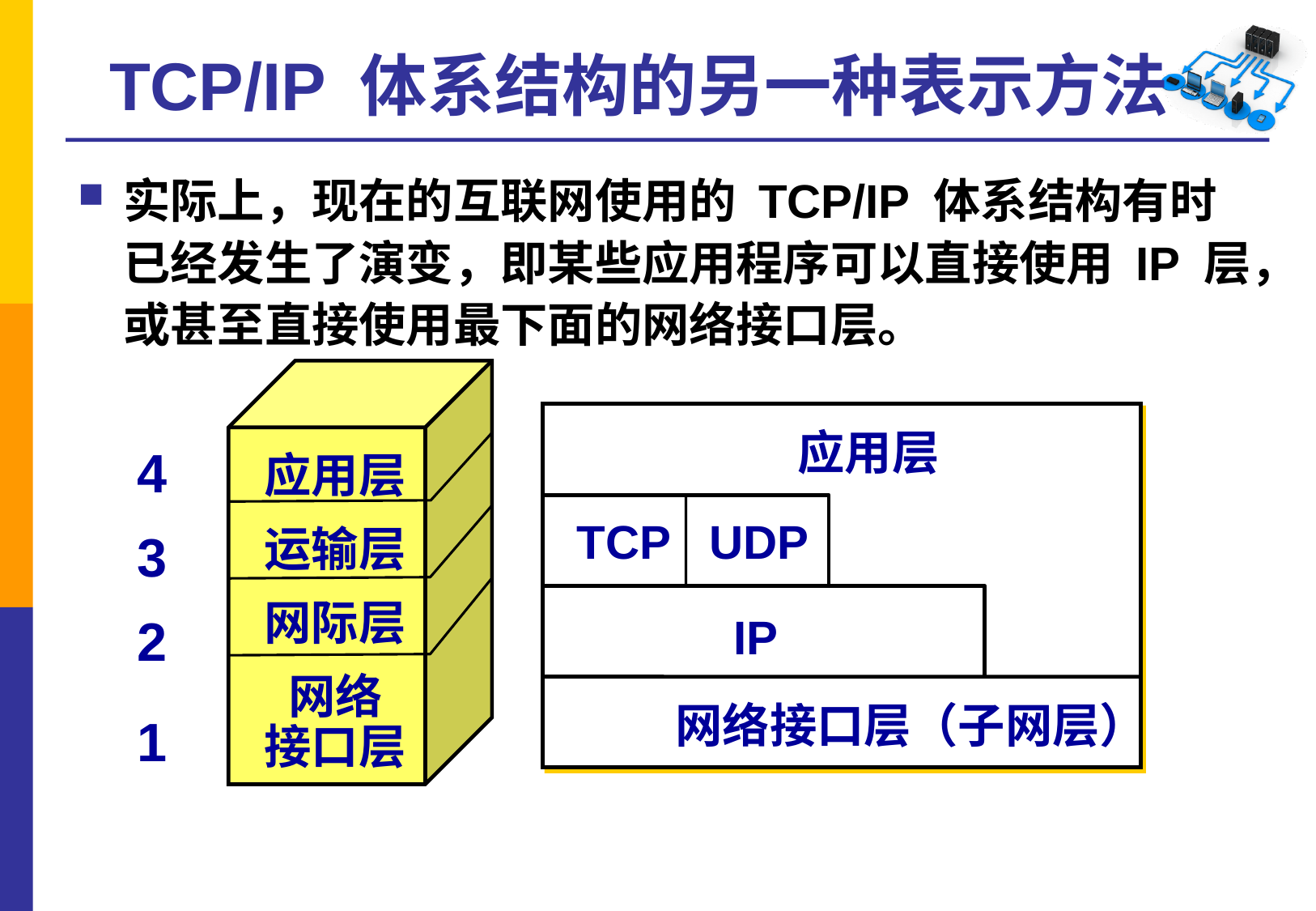

# TCP/IP 体系结构的另一种表示方法
实际上，现在的互联网使用的 TCP/IP 体系结构有时已经发生了演变，即某些应用程序可以直接使用 IP 层，或甚至直接使用最下面的网络接口层。

4
3
2
1
应用层
运输层
网际层
网络
接口层

应用层

TCP   UDP

IP

网络接口层（子网层）